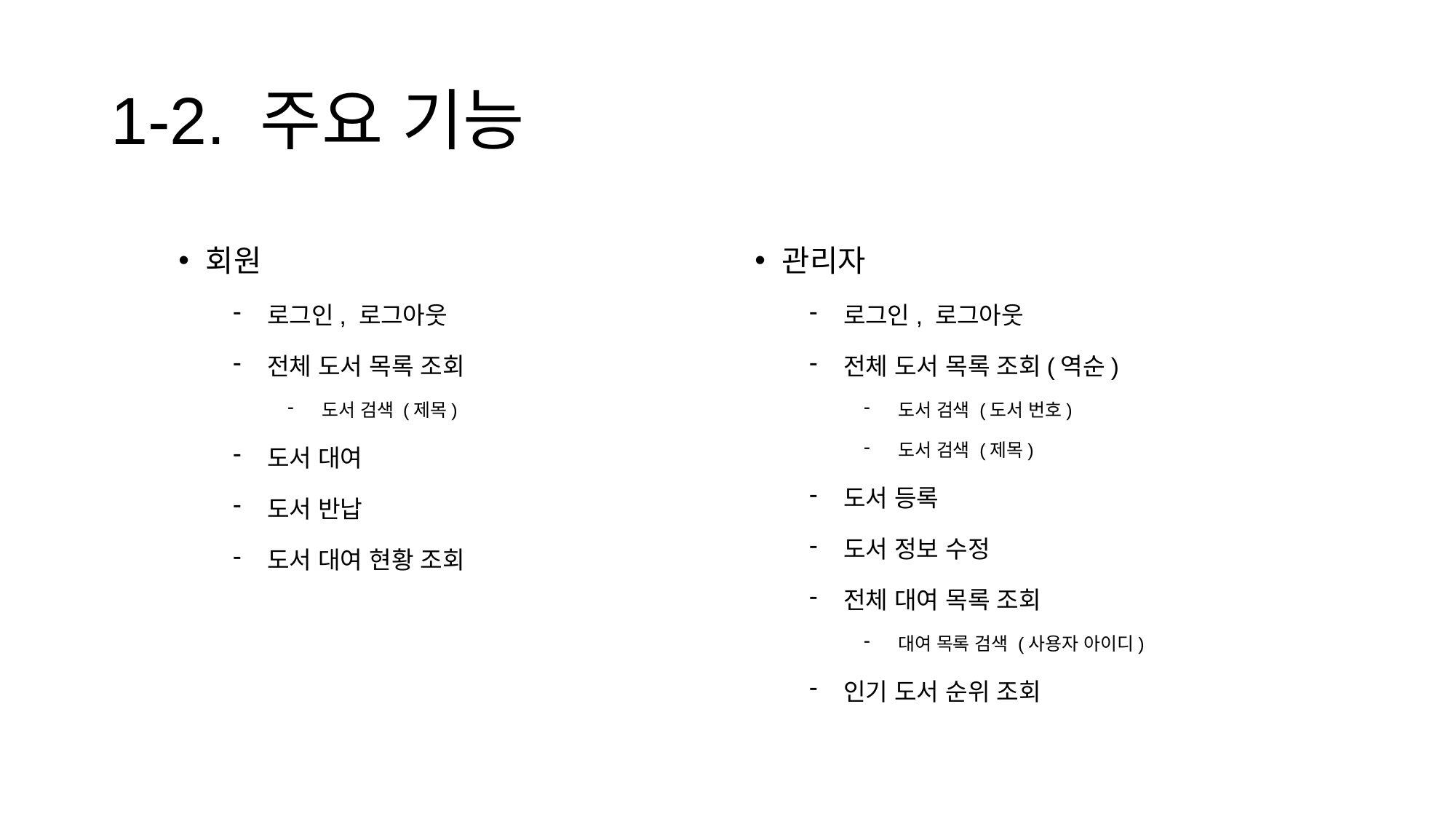

# 1-2. 주요 기능
회원
로그인, 로그아웃
전체 도서 목록 조회
도서 검색 (제목)
도서 대여
도서 반납
도서 대여 현황 조회
관리자
로그인, 로그아웃
전체 도서 목록 조회(역순)
도서 검색 (도서 번호)
도서 검색 (제목)
도서 등록
도서 정보 수정
전체 대여 목록 조회
대여 목록 검색 (사용자 아이디)
인기 도서 순위 조회